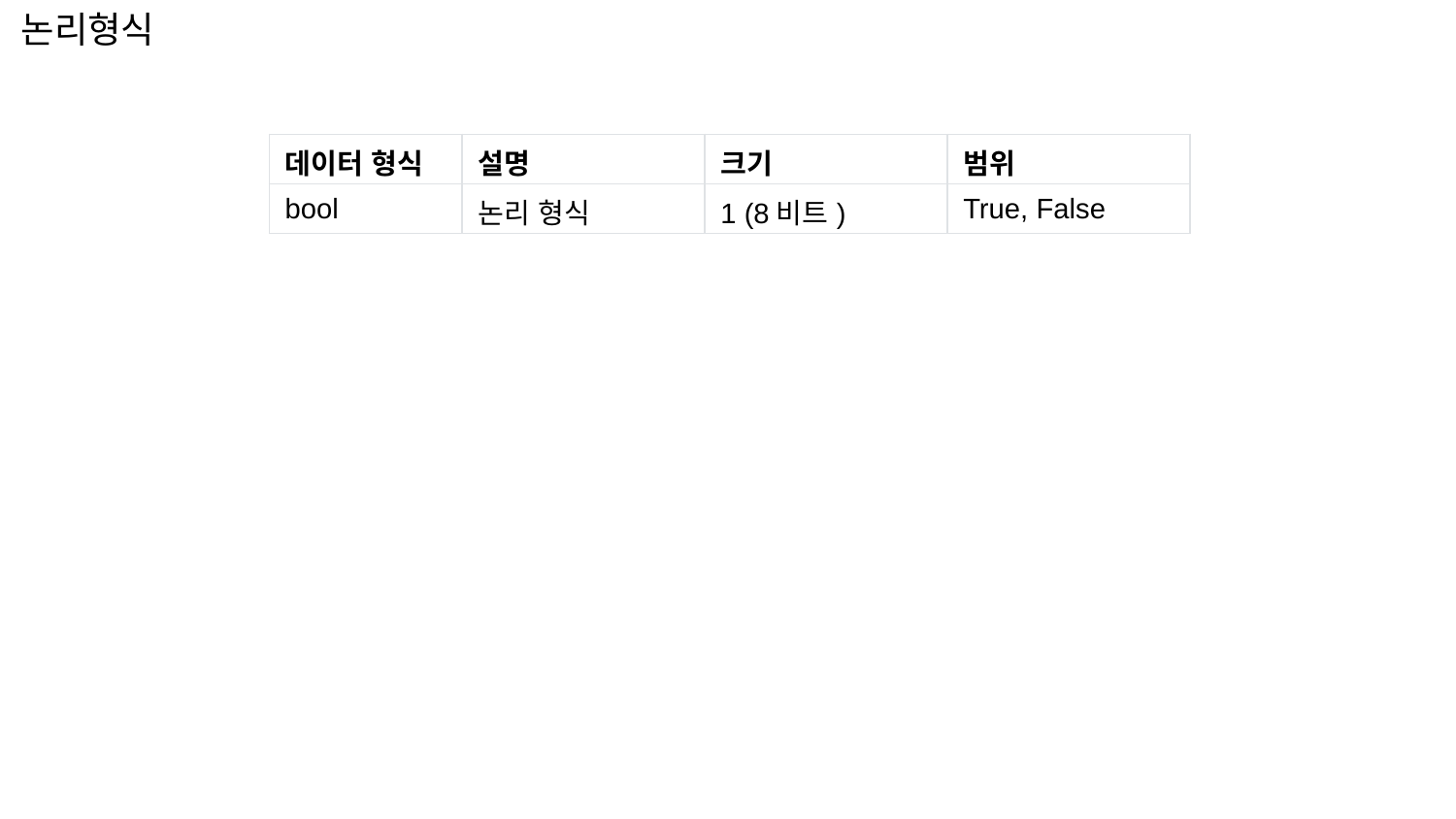

논리형식
| 데이터 형식 | 설명 | 크기 | 범위 |
| --- | --- | --- | --- |
| bool | 논리 형식 | 1 (8비트) | True, False |